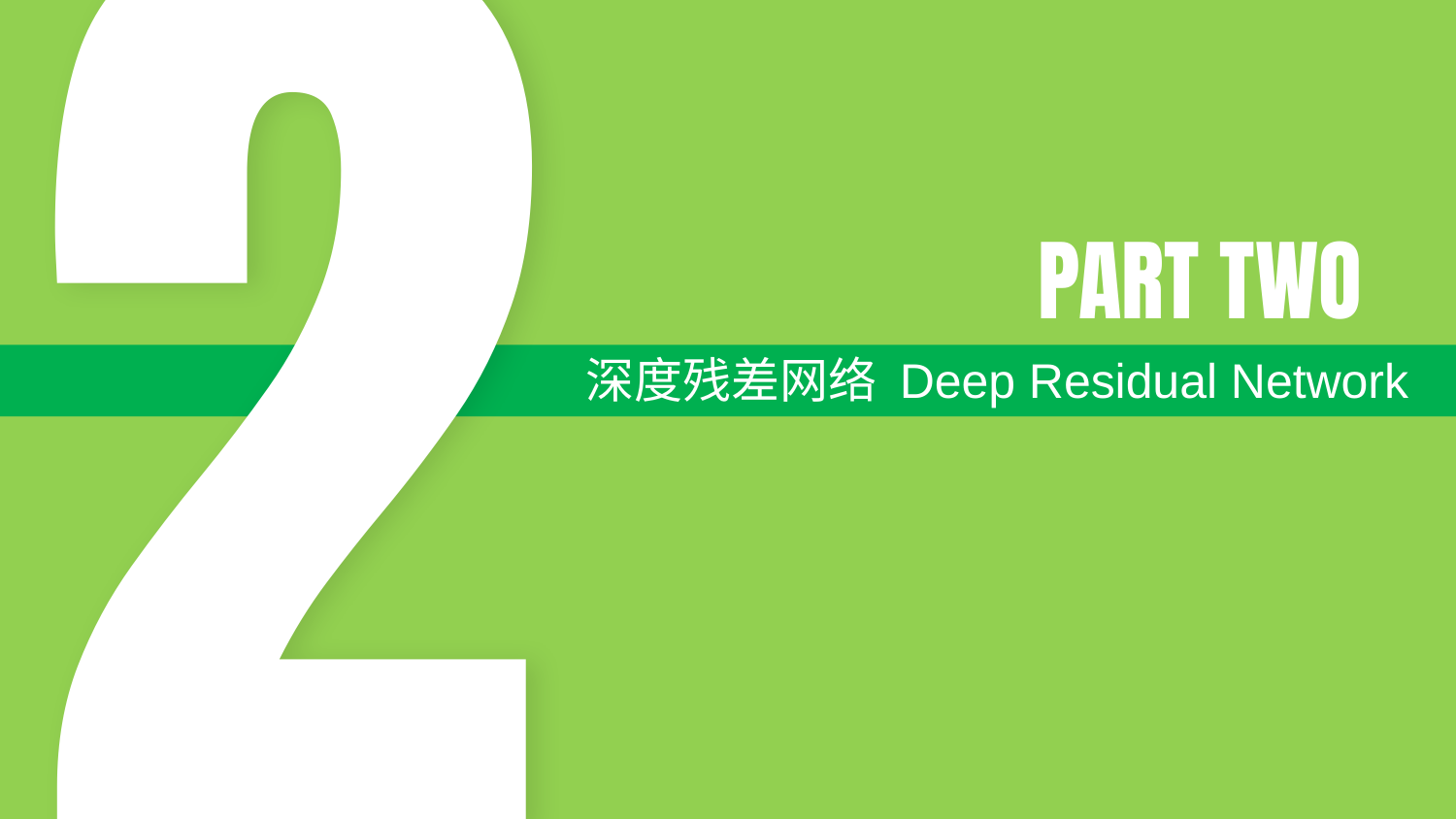

2
PART TWO
深度残差网络 Deep Residual Network